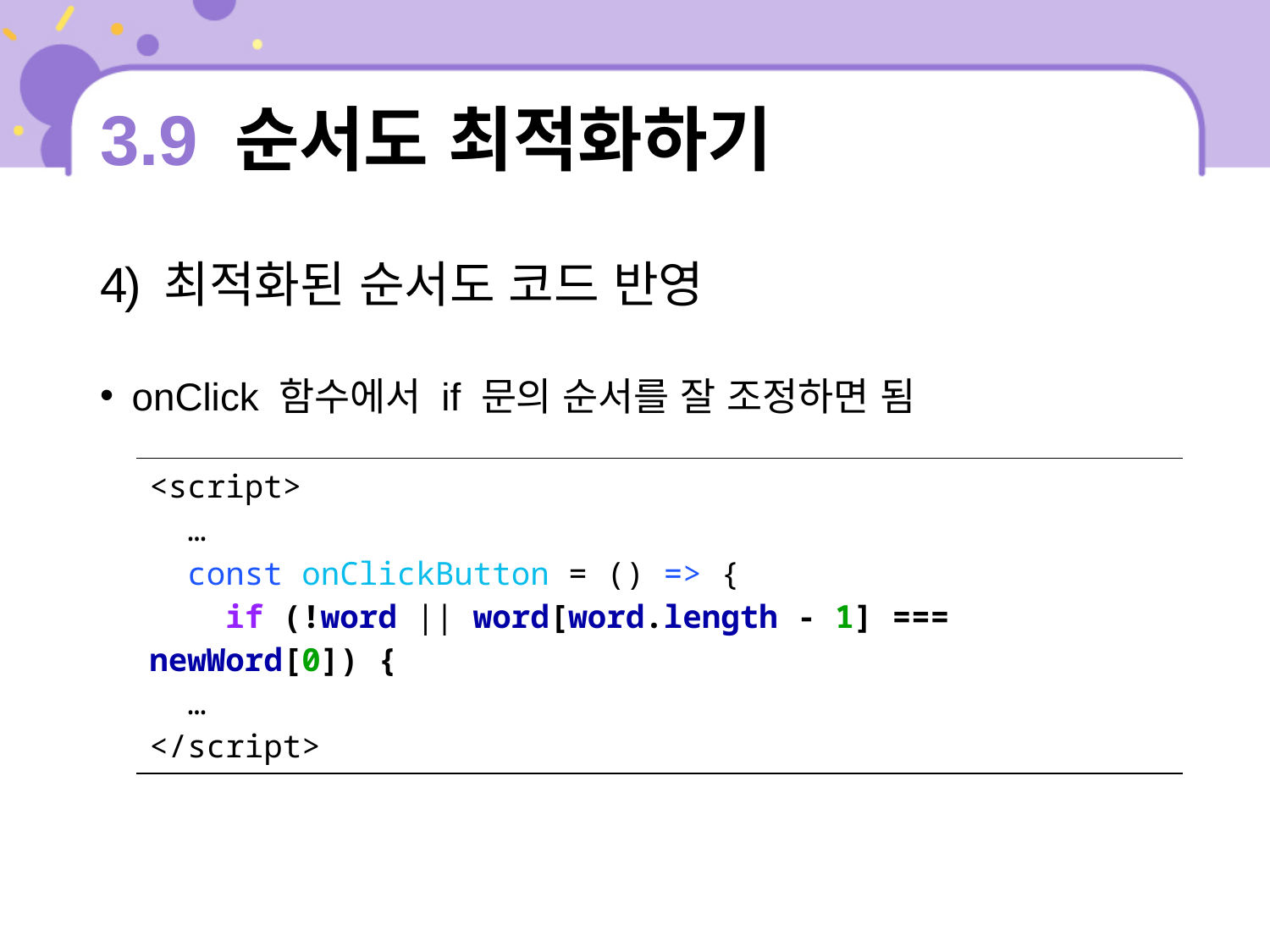

# 3.9 순서도 최적화하기
4) 최적화된 순서도 코드 반영

onClick 함수에서 if 문의 순서를 잘 조정하면 됨

| <script> … const onClickButton = () => { if (!word || word[word.length - 1] === newWord[0]) { … </script> |
| --- |